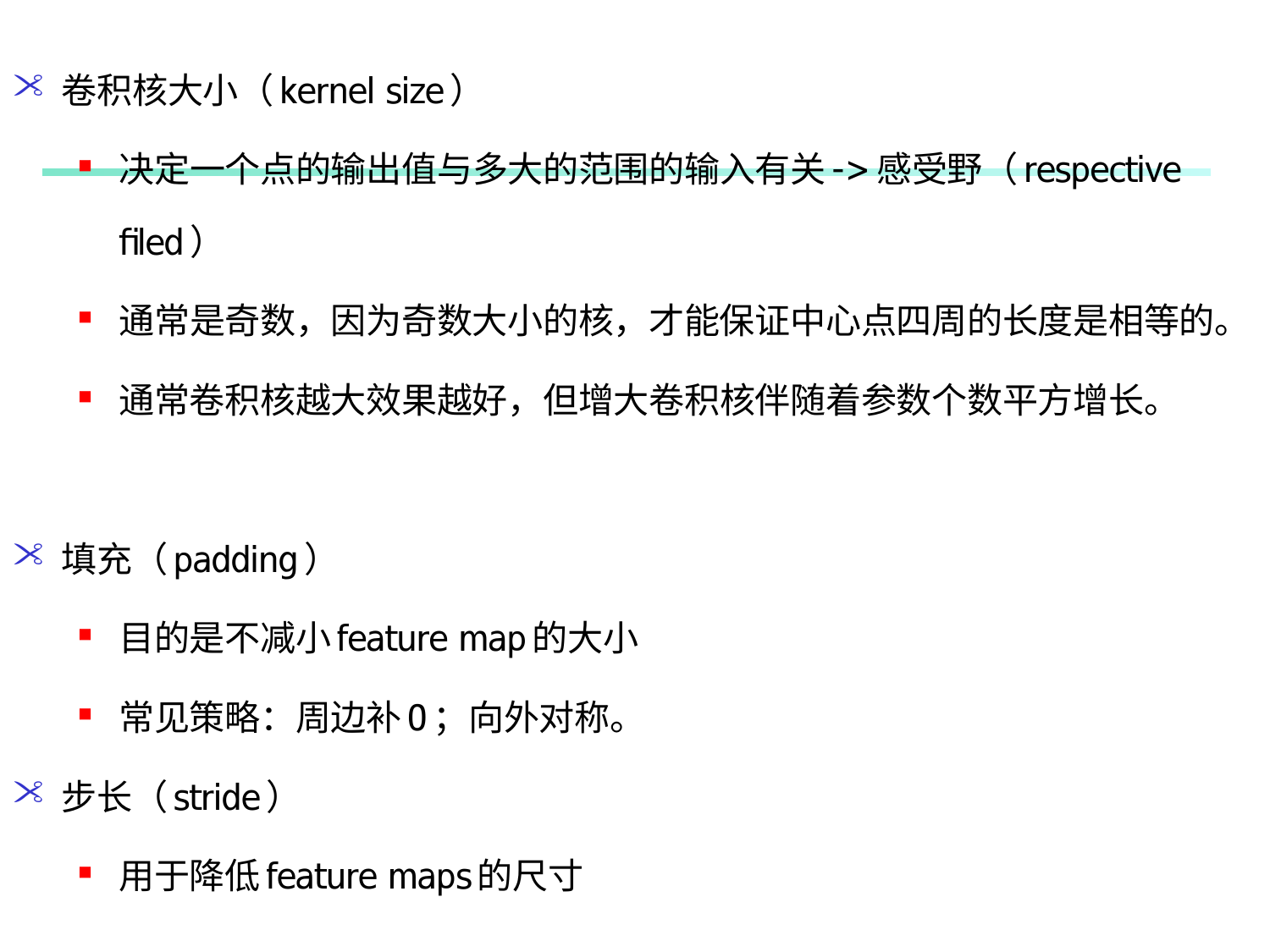

卷积核大小（kernel size）
决定一个点的输出值与多大的范围的输入有关->感受野（respective filed）
通常是奇数，因为奇数大小的核，才能保证中心点四周的长度是相等的。
通常卷积核越大效果越好，但增大卷积核伴随着参数个数平方增长。

填充（padding）
目的是不减小feature map的大小
常见策略：周边补0；向外对称。
步长（stride）
用于降低feature maps的尺寸